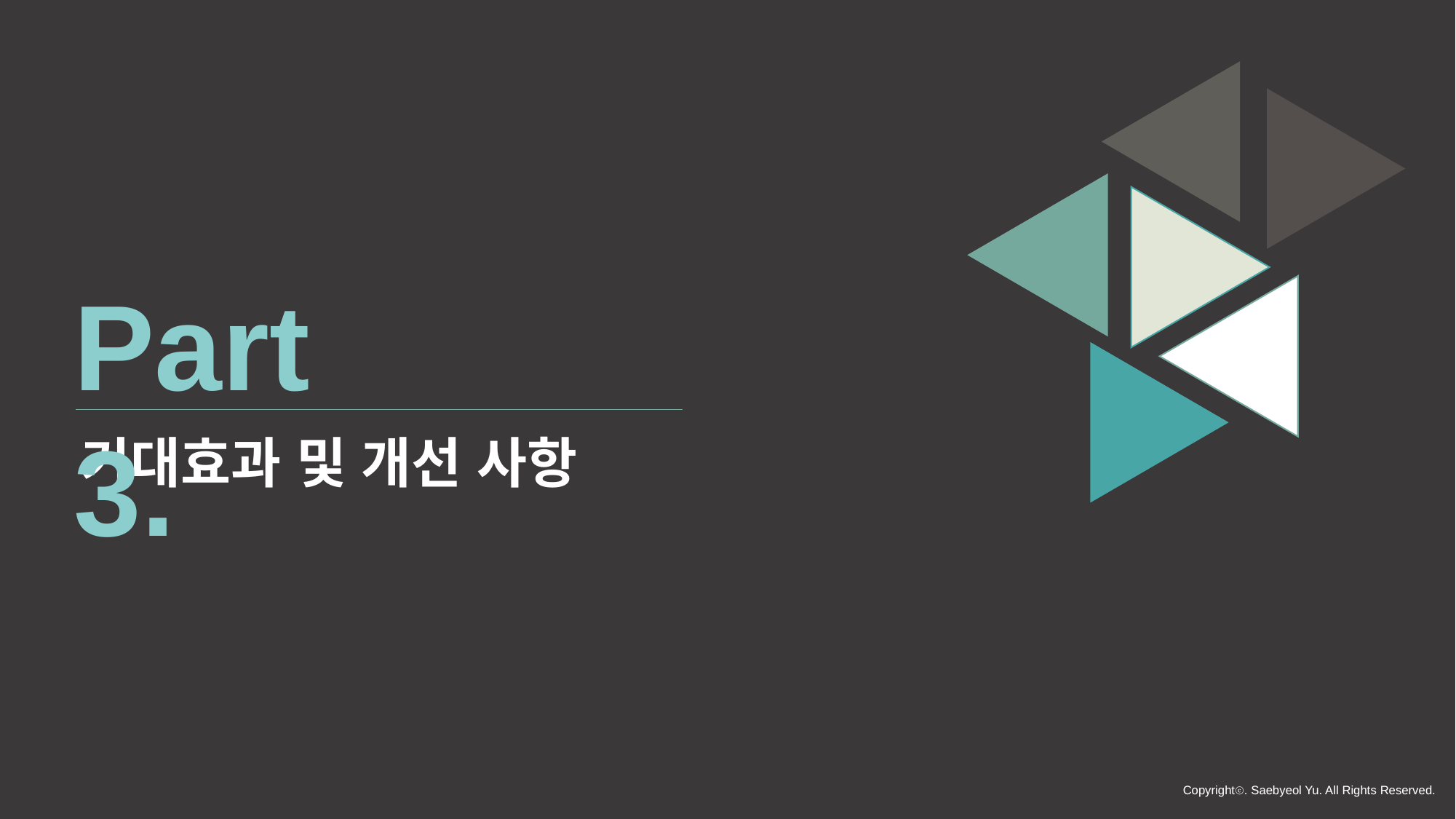

Part 3.
기대효과 및 개선 사항
Copyrightⓒ. Saebyeol Yu. All Rights Reserved.